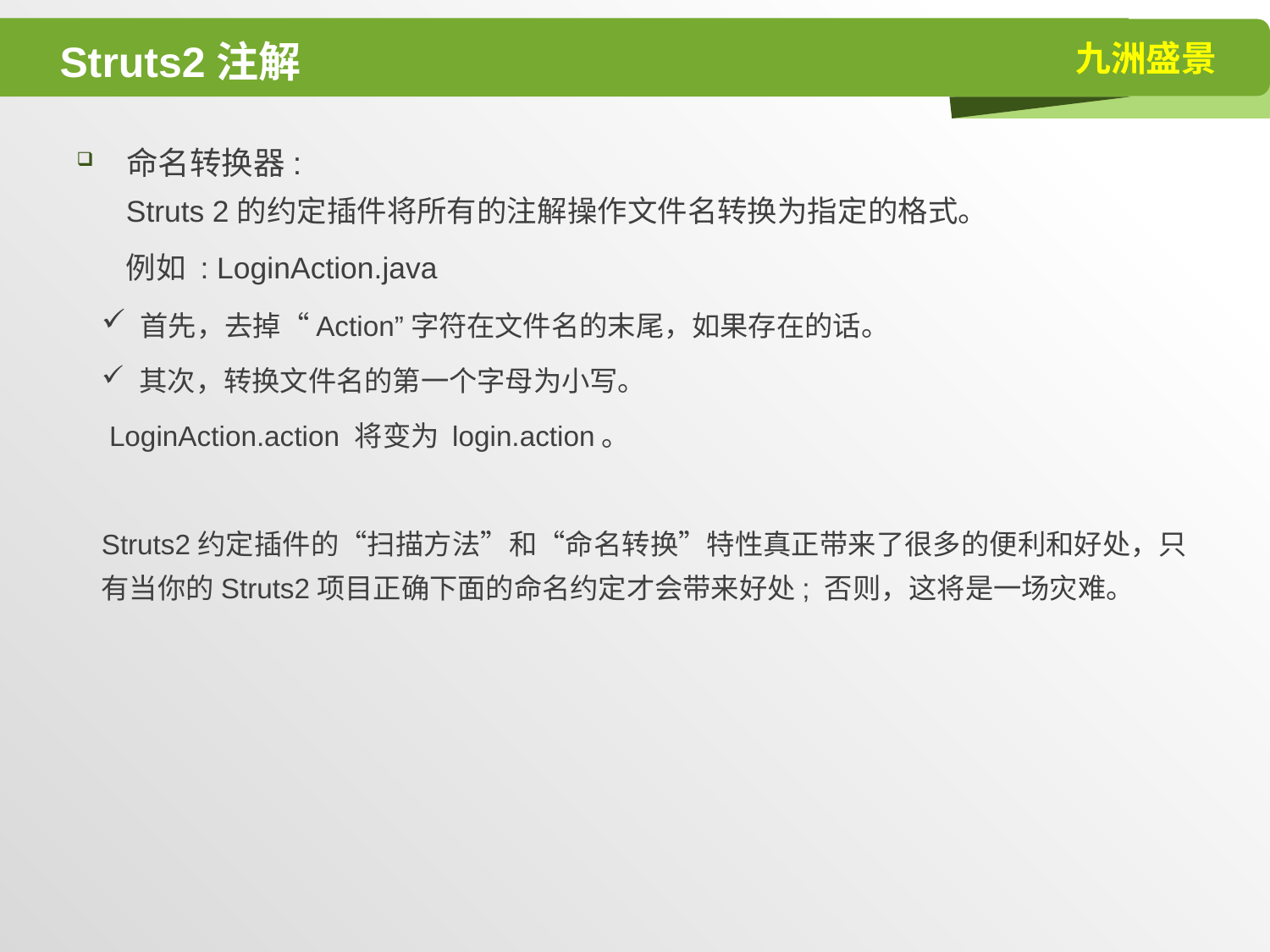

# Struts2注解
命名转换器:
Struts 2的约定插件将所有的注解操作文件名转换为指定的格式。
例如 : LoginAction.java
 首先，去掉“Action”字符在文件名的末尾，如果存在的话。
 其次，转换文件名的第一个字母为小写。
 LoginAction.action 将变为 login.action。

Struts2约定插件的“扫描方法”和“命名转换”特性真正带来了很多的便利和好处，只有当你的Struts2项目正确下面的命名约定才会带来好处; 否则，这将是一场灾难。